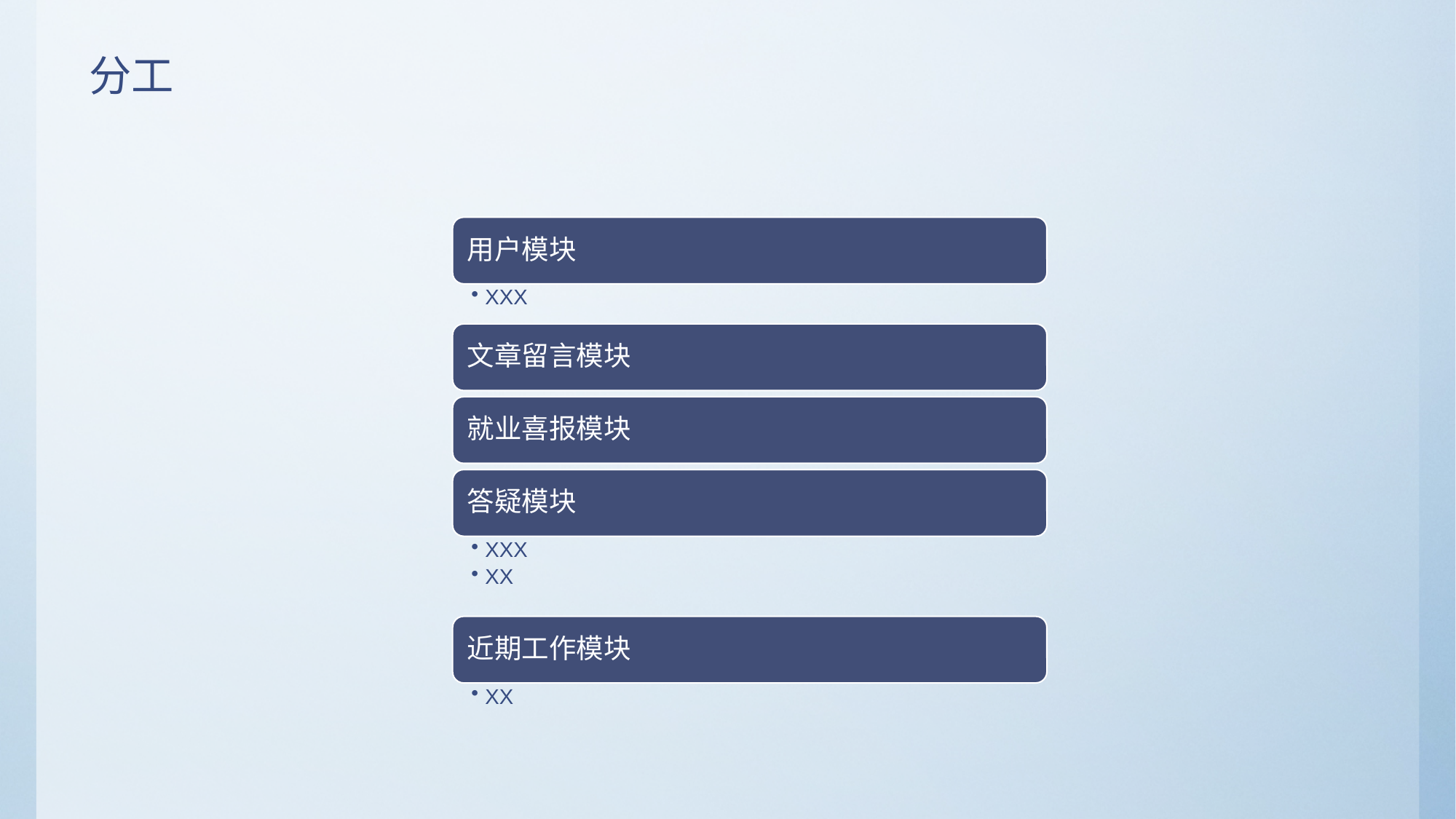

# 分工
用户模块
XXX
文章留言模块
就业喜报模块
答疑模块
XXX
XX
近期工作模块
XX